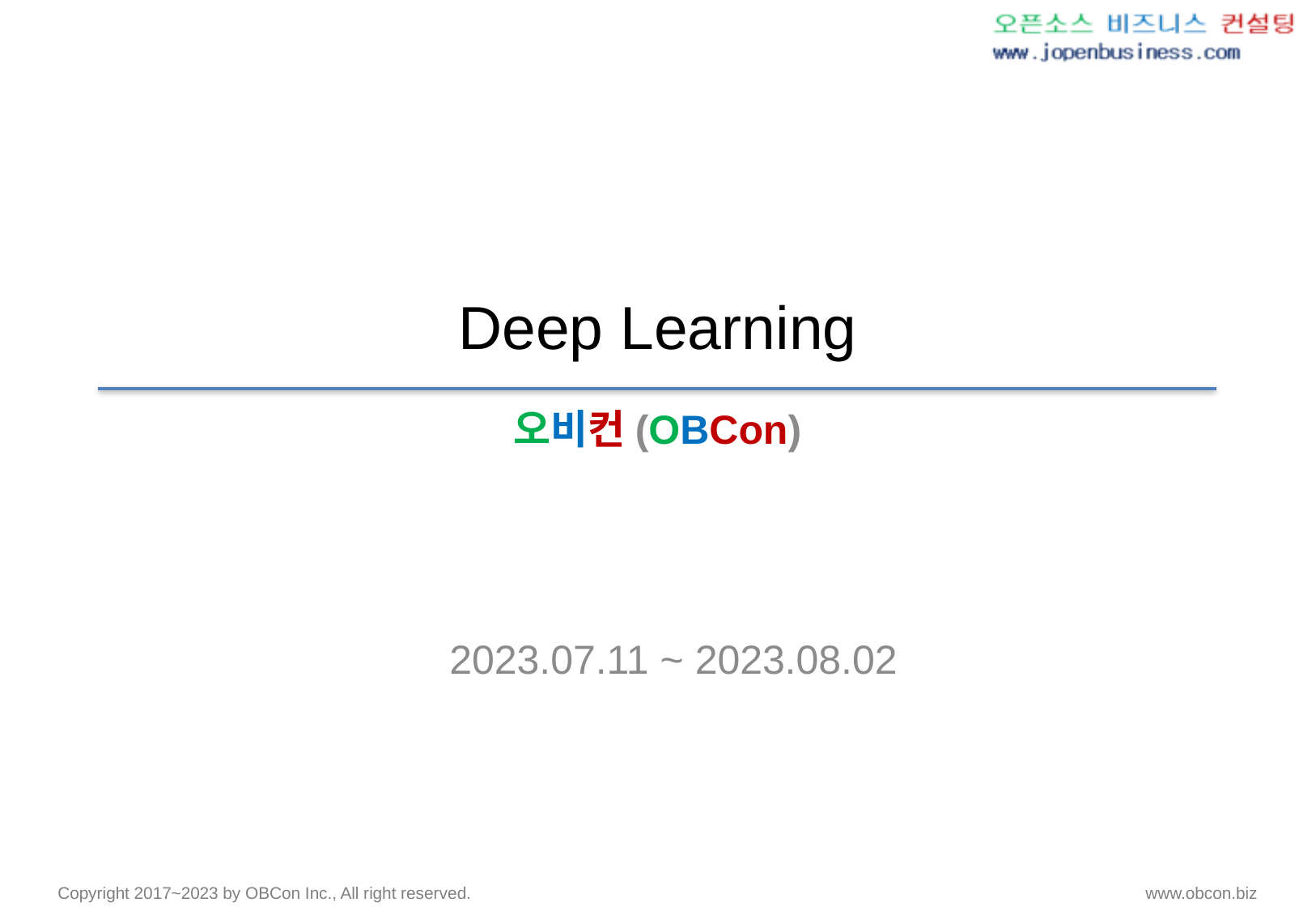

# Deep Learning
오비컨(OBCon)
2023.07.11 ~ 2023.08.02